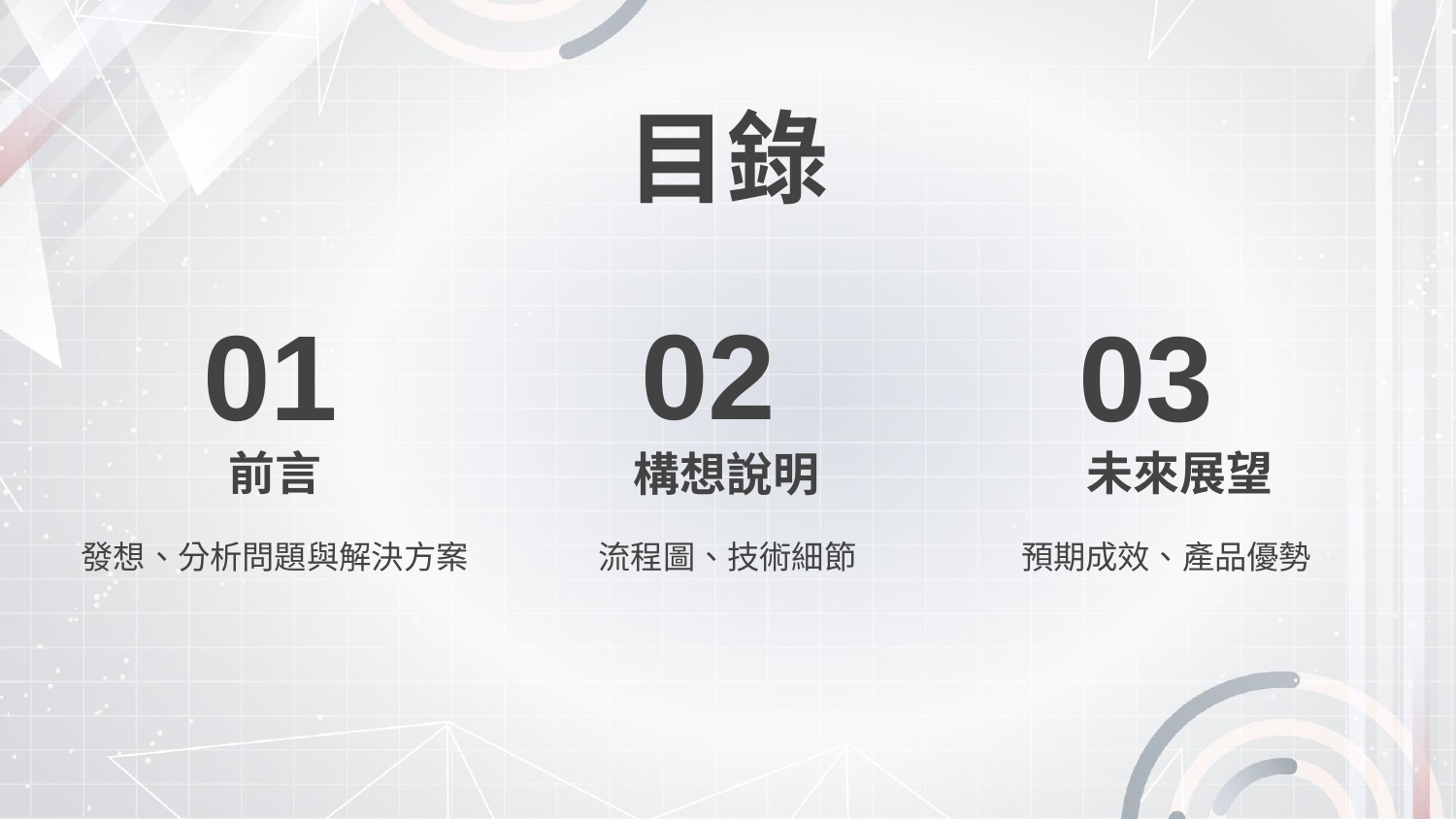

目錄
02
# 01
03
前言
未來展望
構想說明
預期成效、產品優勢
發想、分析問題與解決方案
流程圖、技術細節